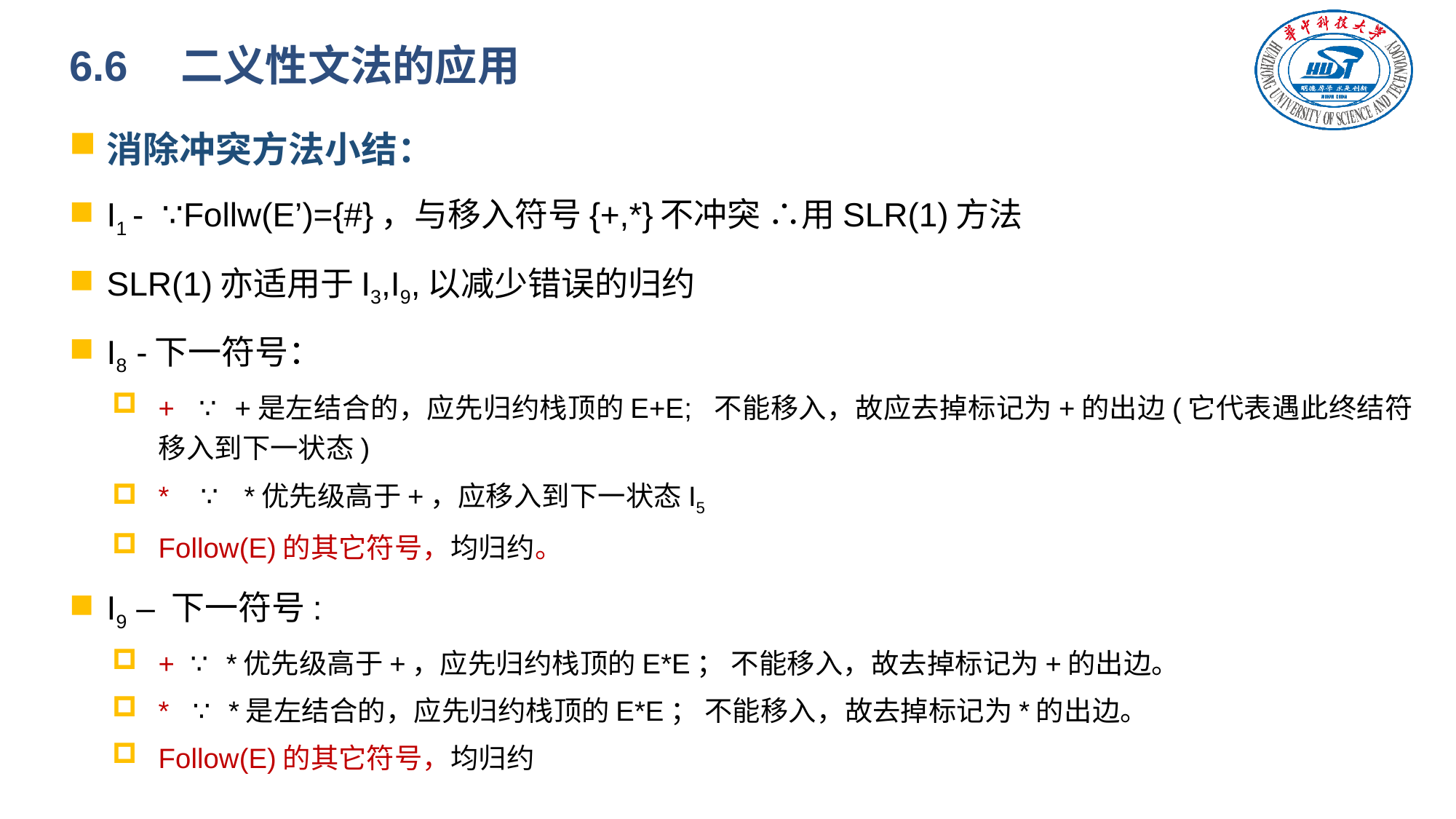

# 6.6　二义性文法的应用
消除冲突方法小结：
I1 -  ∵Follw(E’)={#}，与移入符号{+,*}不冲突 ∴用SLR(1)方法
SLR(1)亦适用于I3,I9,以减少错误的归约
I8 -下一符号：
+   ∵ +是左结合的，应先归约栈顶的E+E;  不能移入，故应去掉标记为+的出边(它代表遇此终结符移入到下一状态)
*    ∵  *优先级高于+，应移入到下一状态I5
Follow(E)的其它符号，均归约。
I9 – 下一符号:
+  ∵ *优先级高于+，应先归约栈顶的E*E； 不能移入，故去掉标记为+的出边。
*   ∵ *是左结合的，应先归约栈顶的E*E； 不能移入，故去掉标记为*的出边。
Follow(E)的其它符号，均归约
94